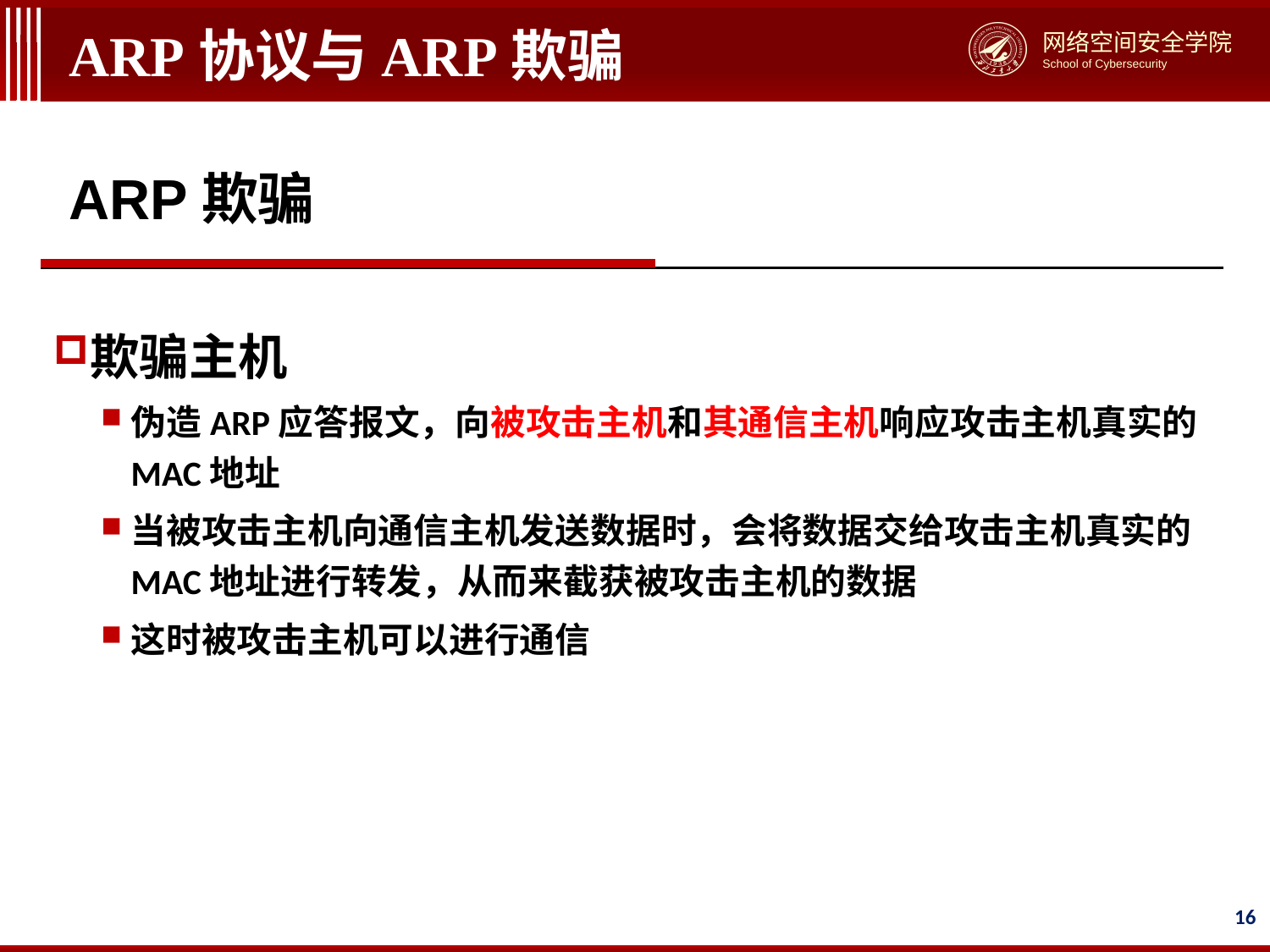

# ARP协议与ARP欺骗
ARP欺骗

欺骗主机
伪造ARP应答报文，向被攻击主机和其通信主机响应攻击主机真实的MAC地址
当被攻击主机向通信主机发送数据时，会将数据交给攻击主机真实的MAC地址进行转发，从而来截获被攻击主机的数据
这时被攻击主机可以进行通信